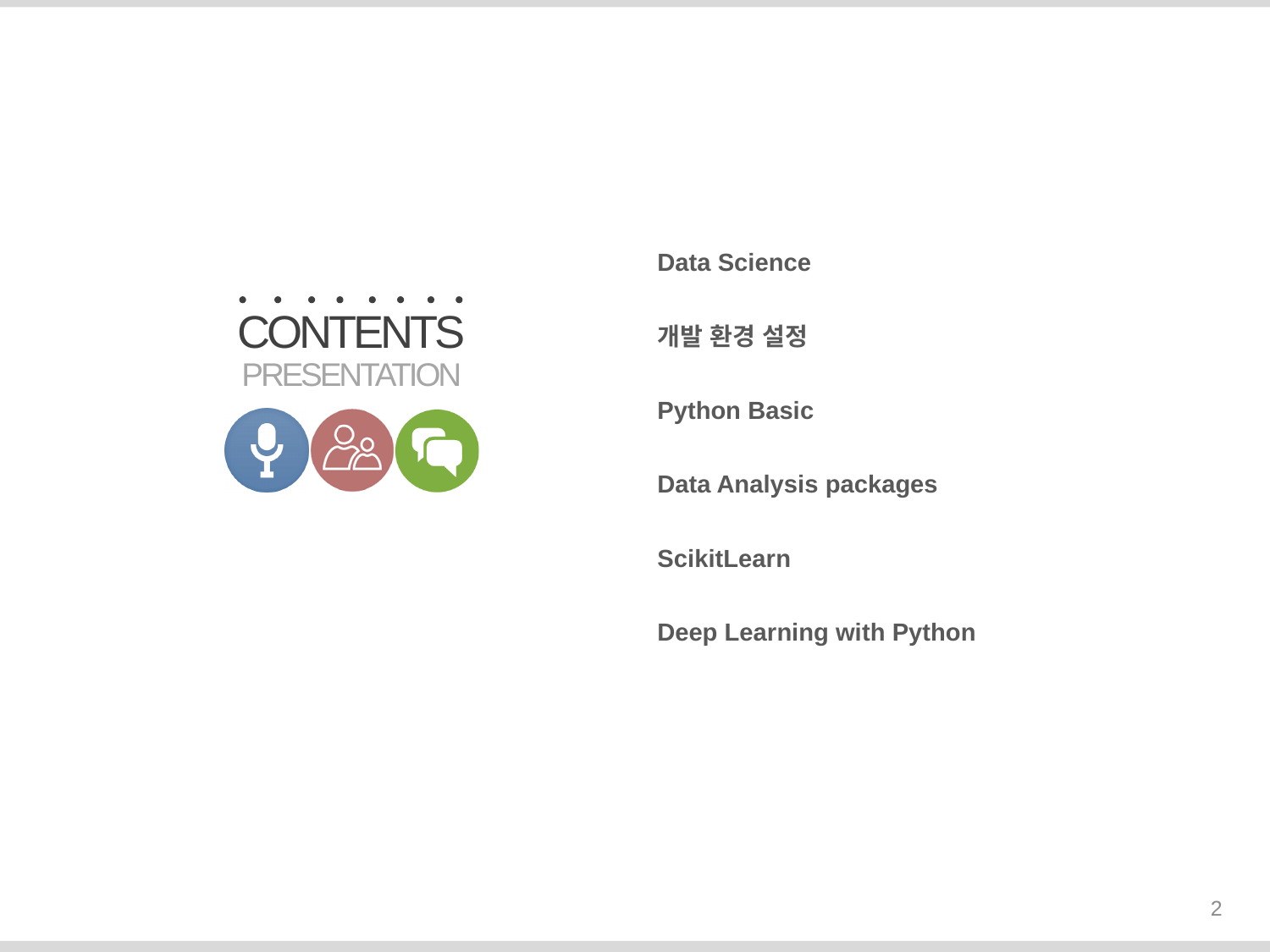

Data Science
개발 환경 설정
Python Basic
Data Analysis packages
ScikitLearn
Deep Learning with Python
2